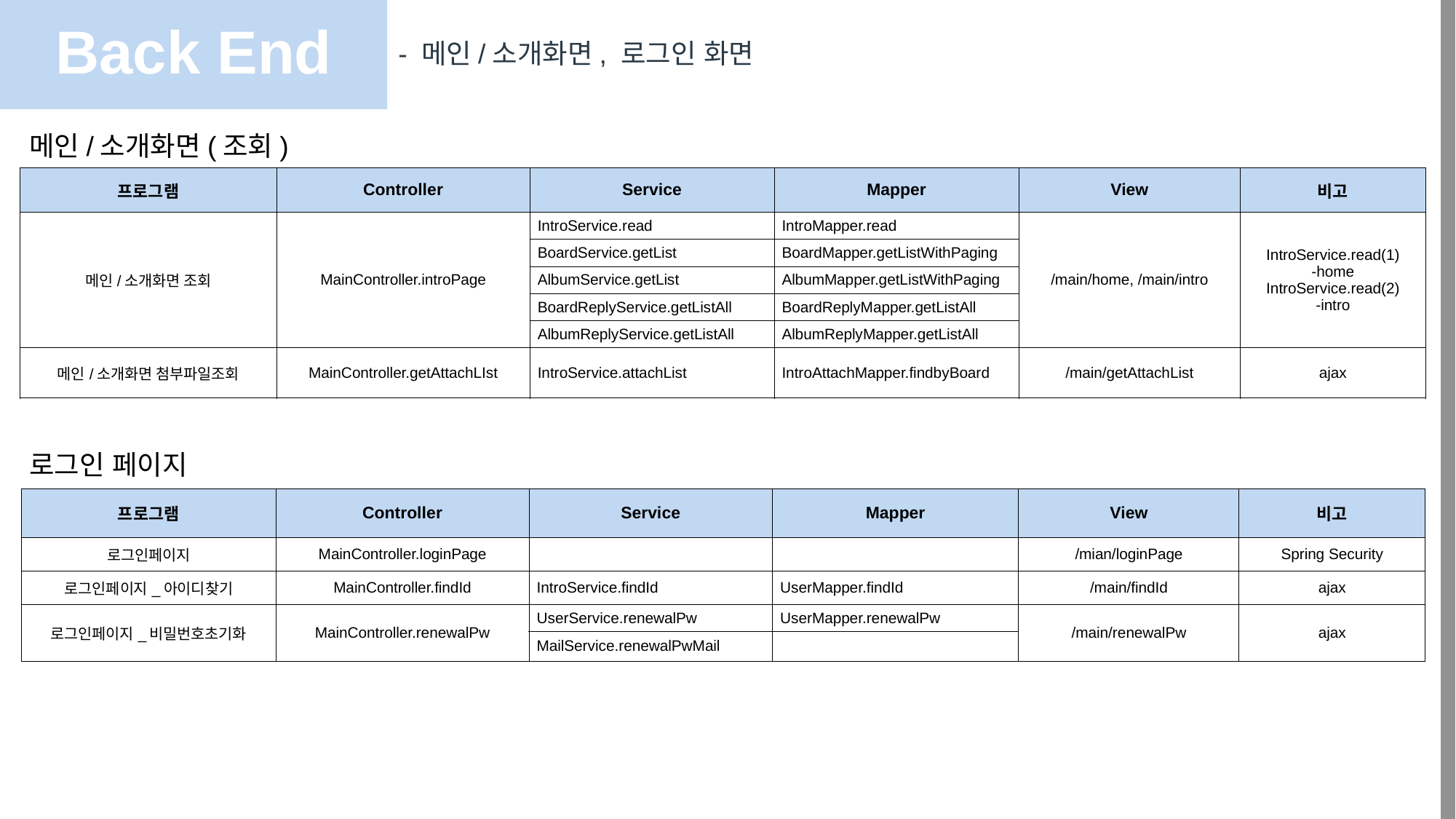

Back End
- 메인/소개화면, 로그인 화면
메인/소개화면(조회)
| 프로그램 | Controller | Service | Mapper | View | 비고 |
| --- | --- | --- | --- | --- | --- |
| 메인/소개화면 조회 | MainController.introPage | IntroService.read | IntroMapper.read | /main/home, /main/intro | IntroService.read(1) -home IntroService.read(2) -intro |
|  |  | BoardService.getList | BoardMapper.getListWithPaging |  |  |
|  |  | AlbumService.getList | AlbumMapper.getListWithPaging |  |  |
|  |  | BoardReplyService.getListAll | BoardReplyMapper.getListAll |  |  |
|  |  | AlbumReplyService.getListAll | AlbumReplyMapper.getListAll |  |  |
| 메인/소개화면 첨부파일조회 | MainController.getAttachLIst | IntroService.attachList | IntroAttachMapper.findbyBoard | /main/getAttachList | ajax |
로그인 페이지
| 프로그램 | Controller | Service | Mapper | View | 비고 |
| --- | --- | --- | --- | --- | --- |
| 로그인페이지 | MainController.loginPage |  |  | /mian/loginPage | Spring Security |
| 로그인페이지\_아이디찾기 | MainController.findId | IntroService.findId | UserMapper.findId | /main/findId | ajax |
| 로그인페이지\_비밀번호초기화 | MainController.renewalPw | UserService.renewalPw | UserMapper.renewalPw | /main/renewalPw | ajax |
|  |  | MailService.renewalPwMail |  |  |  |